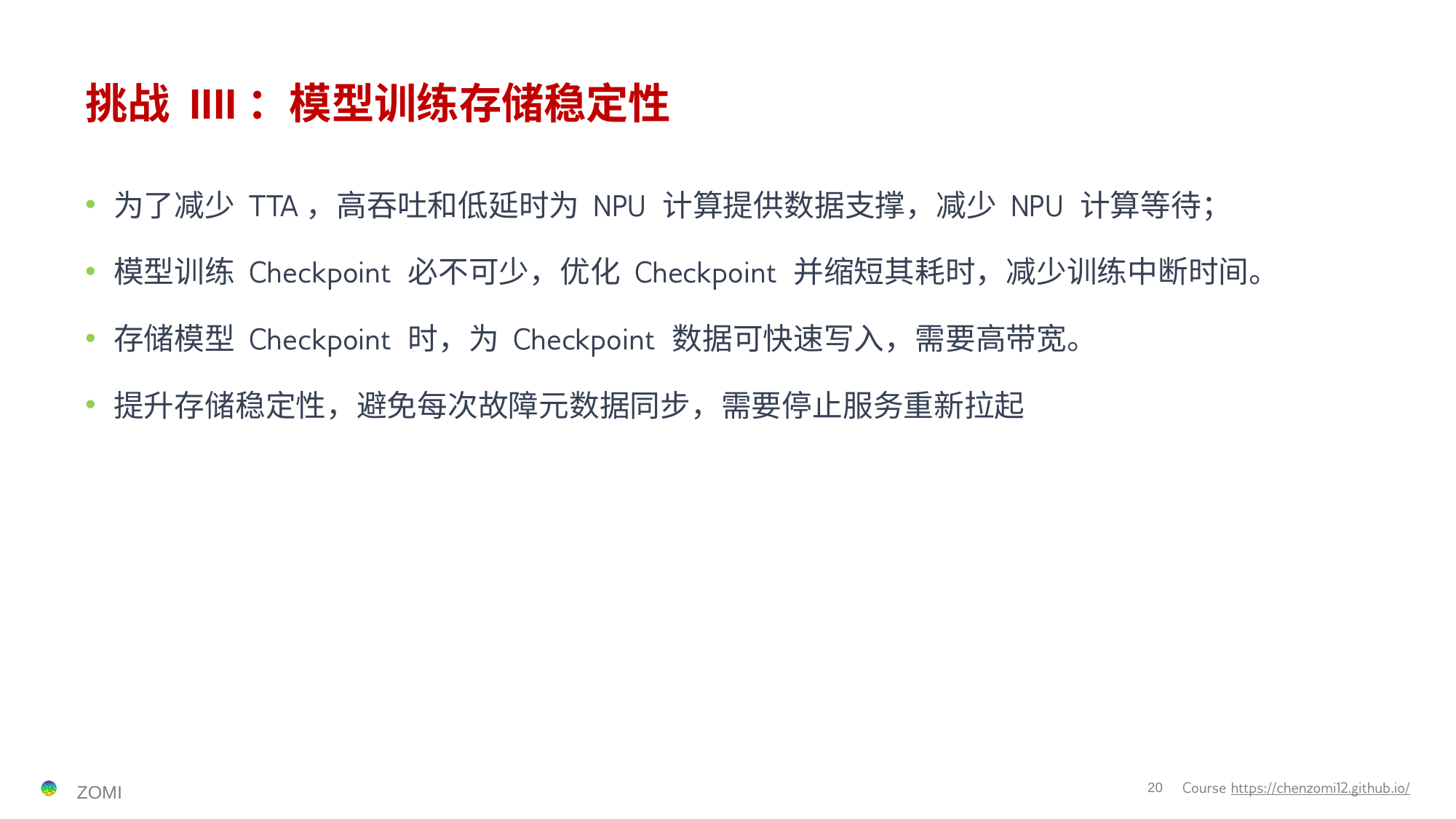

# 挑战 IIII：模型训练存储稳定性
为了减少 TTA，高吞吐和低延时为 NPU 计算提供数据支撑，减少 NPU 计算等待；
模型训练 Checkpoint 必不可少，优化 Checkpoint 并缩短其耗时，减少训练中断时间。
存储模型 Checkpoint 时，为 Checkpoint 数据可快速写入，需要高带宽。
提升存储稳定性，避免每次故障元数据同步，需要停止服务重新拉起